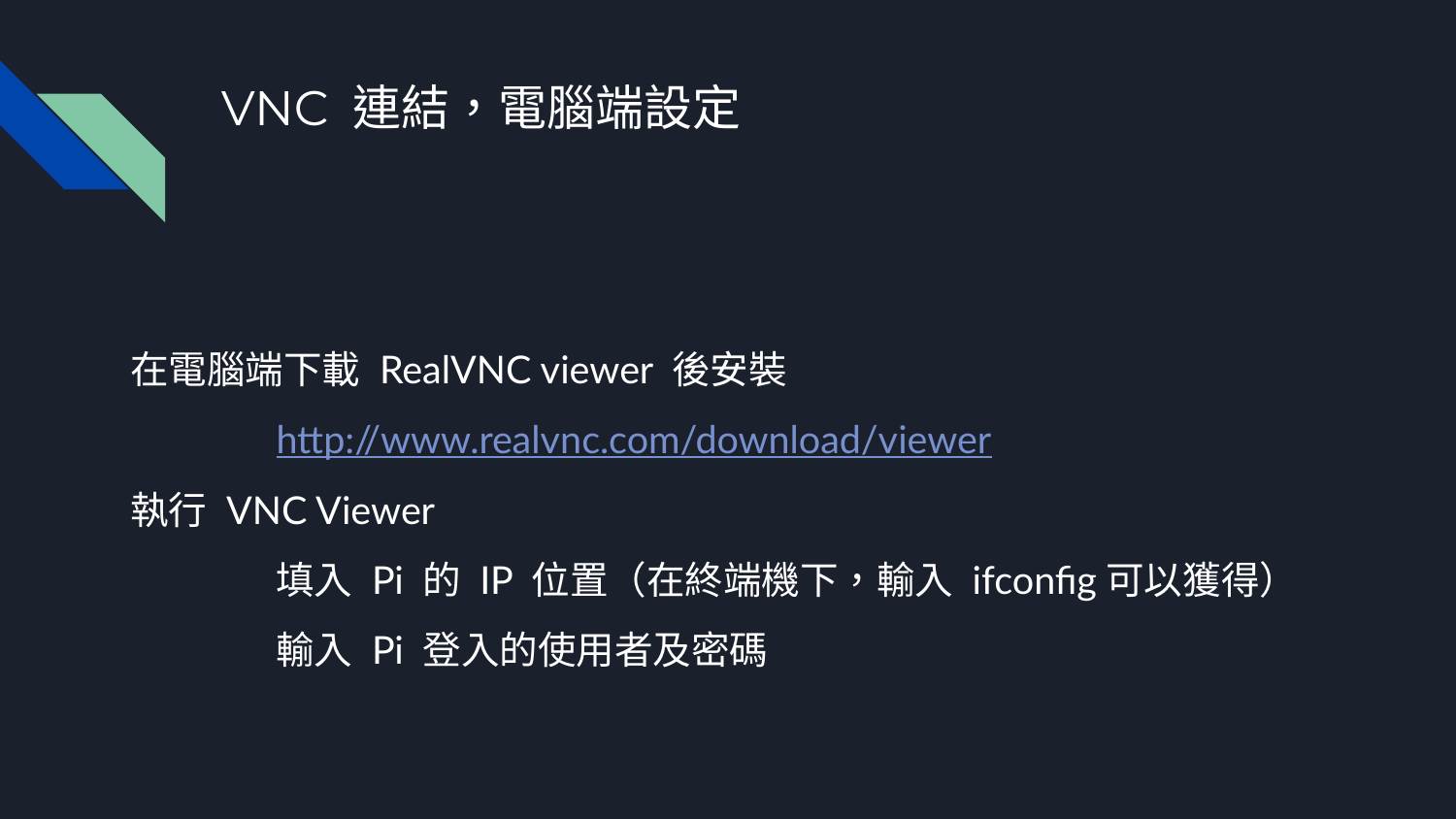

# VNC 連結，電腦端設定
在電腦端下載 RealVNC viewer 後安裝
	http://www.realvnc.com/download/viewer
執行 VNC Viewer
	填入 Pi 的 IP 位置（在終端機下，輸入 ifconfig可以獲得）
	輸入 Pi 登入的使用者及密碼